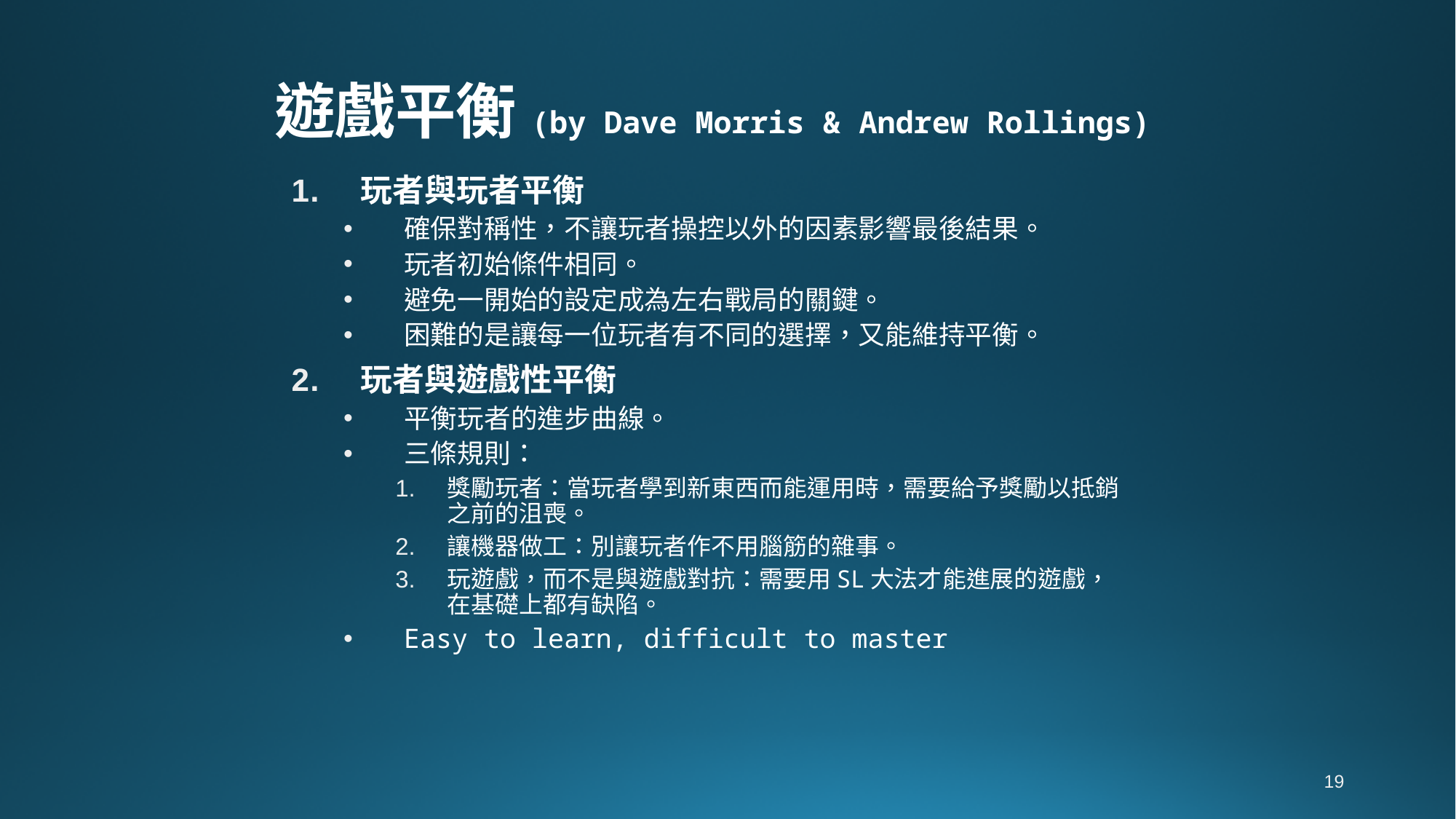

# 遊戲平衡(by Dave Morris & Andrew Rollings)
玩者與玩者平衡
確保對稱性，不讓玩者操控以外的因素影響最後結果。
玩者初始條件相同。
避免一開始的設定成為左右戰局的關鍵。
困難的是讓每一位玩者有不同的選擇，又能維持平衡。
玩者與遊戲性平衡
平衡玩者的進步曲線。
三條規則：
獎勵玩者：當玩者學到新東西而能運用時，需要給予獎勵以抵銷之前的沮喪。
讓機器做工：別讓玩者作不用腦筋的雜事。
玩遊戲，而不是與遊戲對抗：需要用SL大法才能進展的遊戲，在基礎上都有缺陷。
Easy to learn, difficult to master
19